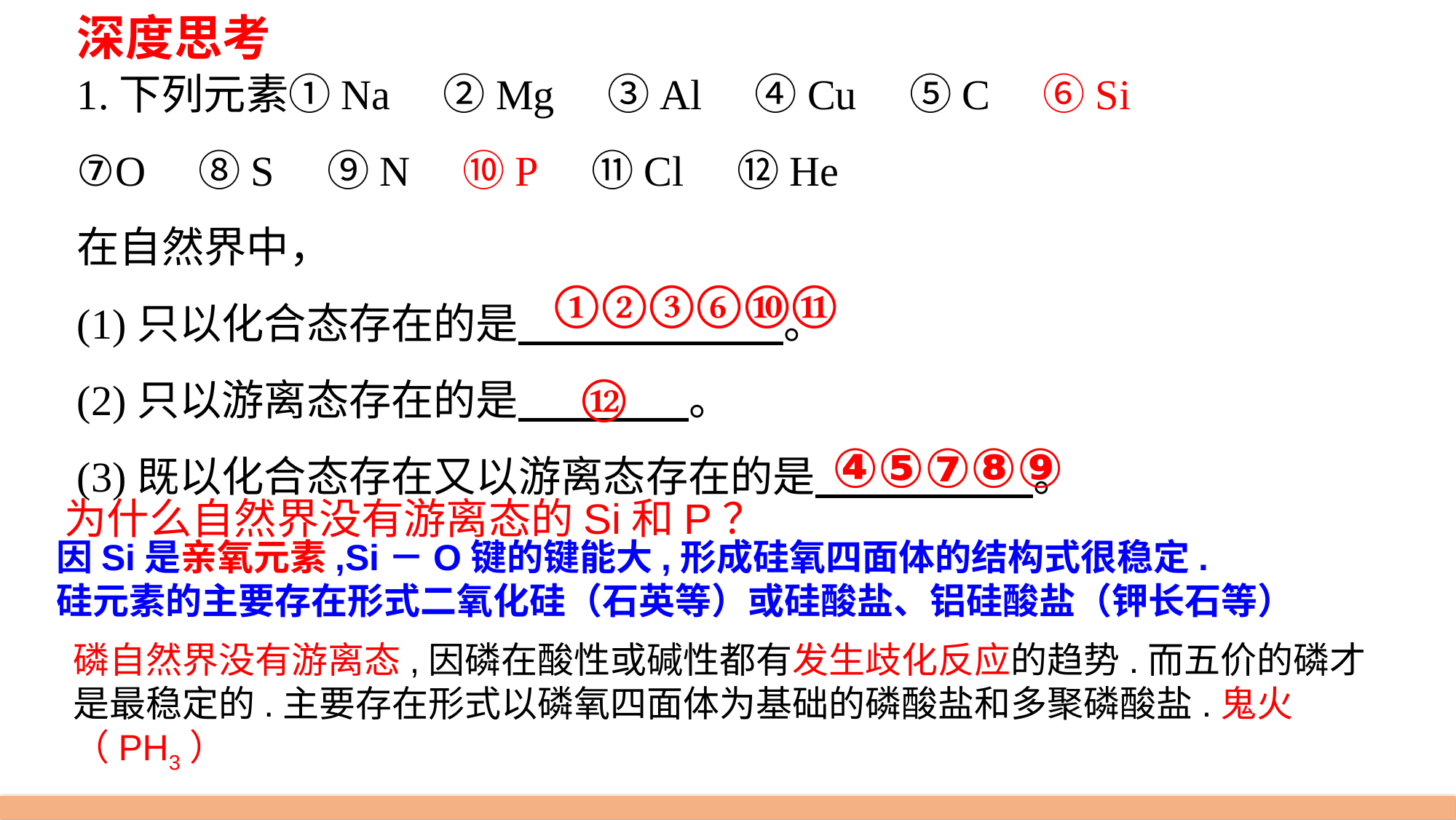

深度思考
1.下列元素①Na　②Mg　③Al　④Cu　⑤C　⑥Si
⑦O　⑧S　⑨N　⑩P　⑪Cl　⑫He
在自然界中，
(1)只以化合态存在的是                            。
(2)只以游离态存在的是                  。
(3)既以化合态存在又以游离态存在的是                       。
①②③⑥⑩⑪
⑫
④⑤⑦⑧⑨
为什么自然界没有游离态的Si和P？
因Si是亲氧元素,Si－O键的键能大,形成硅氧四面体的结构式很稳定.
硅元素的主要存在形式二氧化硅（石英等）或硅酸盐、铝硅酸盐（钾长石等）
磷自然界没有游离态,因磷在酸性或碱性都有发生歧化反应的趋势.而五价的磷才是最稳定的.主要存在形式以磷氧四面体为基础的磷酸盐和多聚磷酸盐.鬼火（PH3）